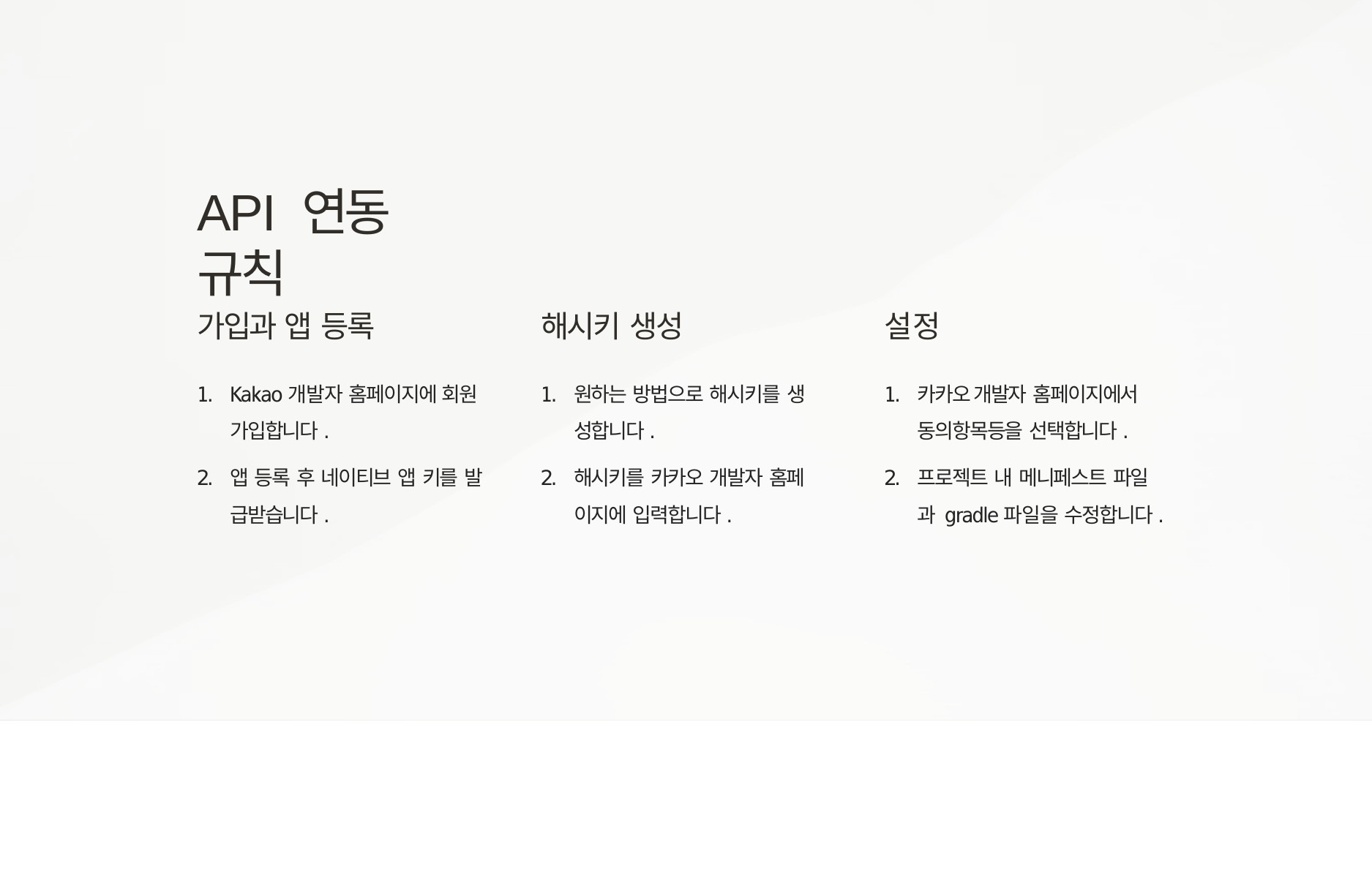

# API 연동 규칙
가입과 앱 등록
해시키 생성
설정
1.	Kakao개발자 홈페이지에 회원  가입합니다.
1.	원하는 방법으로 해시키를 생  성합니다.
1.	카카오 개발자 홈페이지에서  동의항목등을 선택합니다.
2.	앱 등록 후 네이티브 앱 키를 발  급받습니다.
2.	해시키를 카카오 개발자 홈페  이지에 입력합니다.
2.	프로젝트 내 메니페스트 파일  과 gradle파일을 수정합니다.